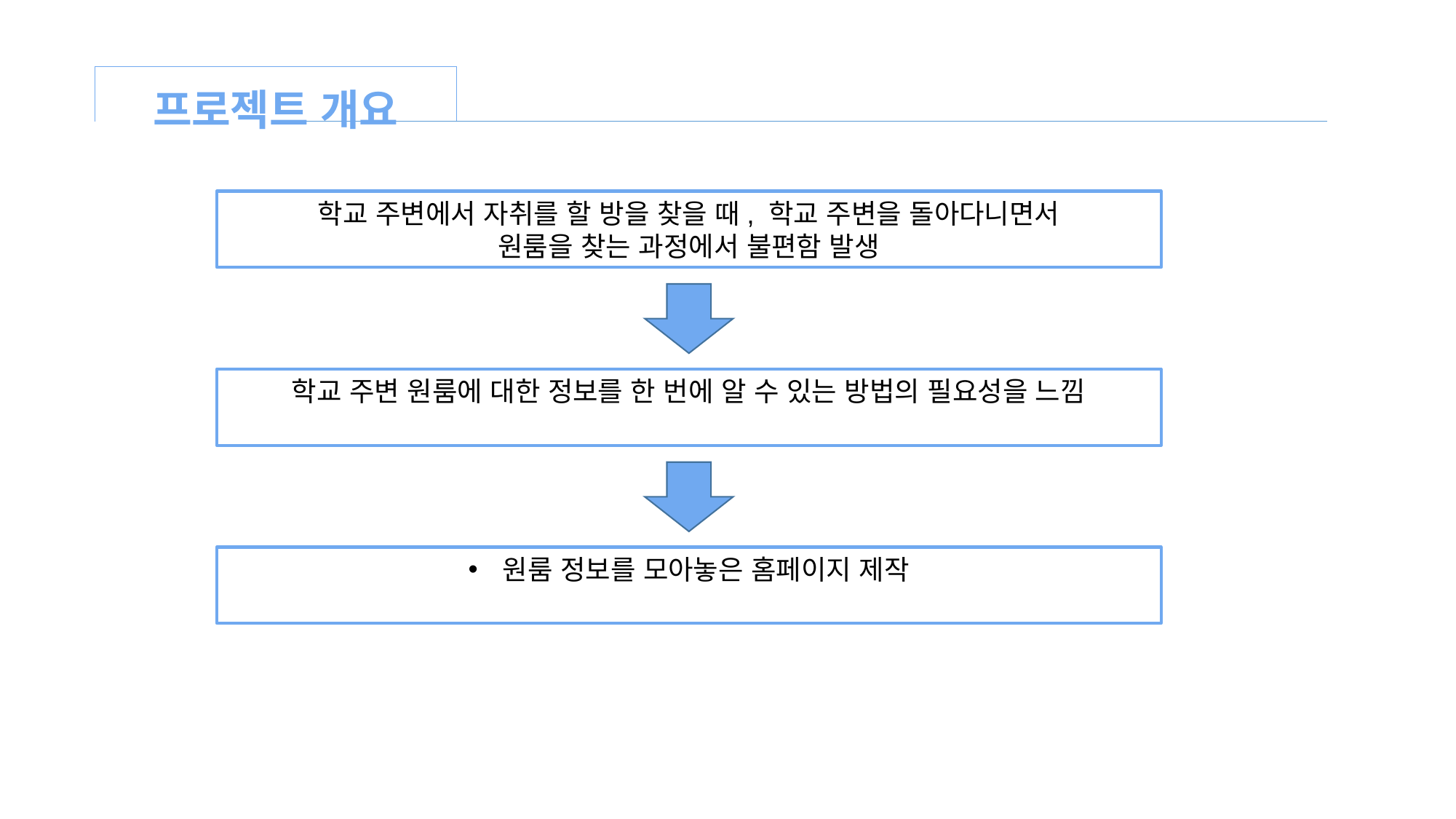

프로젝트 개요
학교 주변에서 자취를 할 방을 찾을 때, 학교 주변을 돌아다니면서
원룸을 찾는 과정에서 불편함 발생

학교 주변 원룸에 대한 정보를 한 번에 알 수 있는 방법의 필요성을 느낌

원룸 정보를 모아놓은 홈페이지 제작